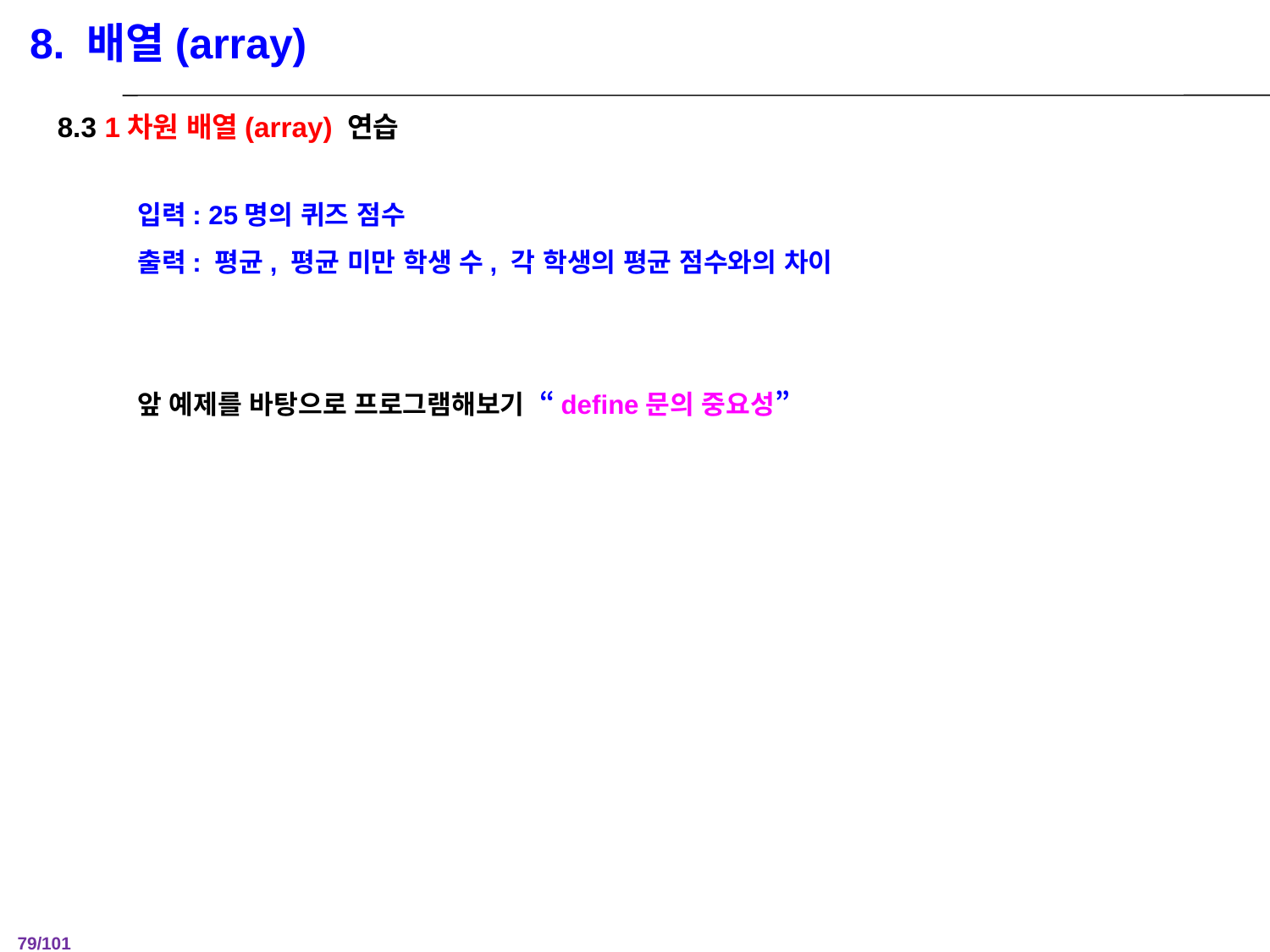

8. 배열(array)
8.3 1차원 배열(array) 연습
입력: 25명의 퀴즈 점수
출력: 평균, 평균 미만 학생 수, 각 학생의 평균 점수와의 차이

앞 예제를 바탕으로 프로그램해보기  “define문의 중요성”